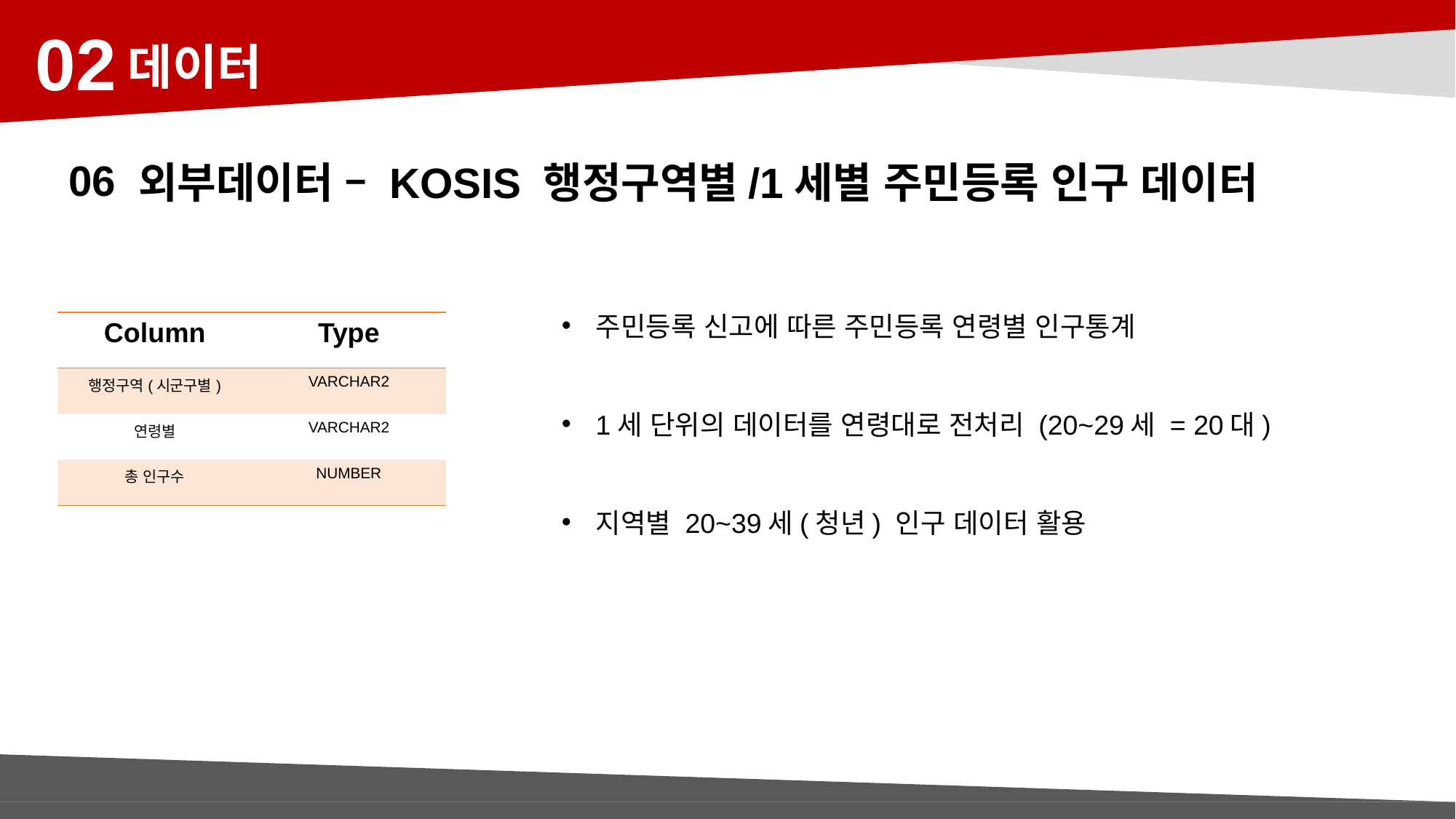

02
데이터

06
외부데이터 – KOSIS 행정구역별/1세별 주민등록 인구 데이터
주민등록 신고에 따른 주민등록 연령별 인구통계

1세 단위의 데이터를 연령대로 전처리 (20~29세 = 20대)

지역별 20~39세(청년) 인구 데이터 활용

| Column | Type |
| --- | --- |
| 행정구역(시군구별) | VARCHAR2 |
| 연령별 | VARCHAR2 |
| 총 인구수 | NUMBER |